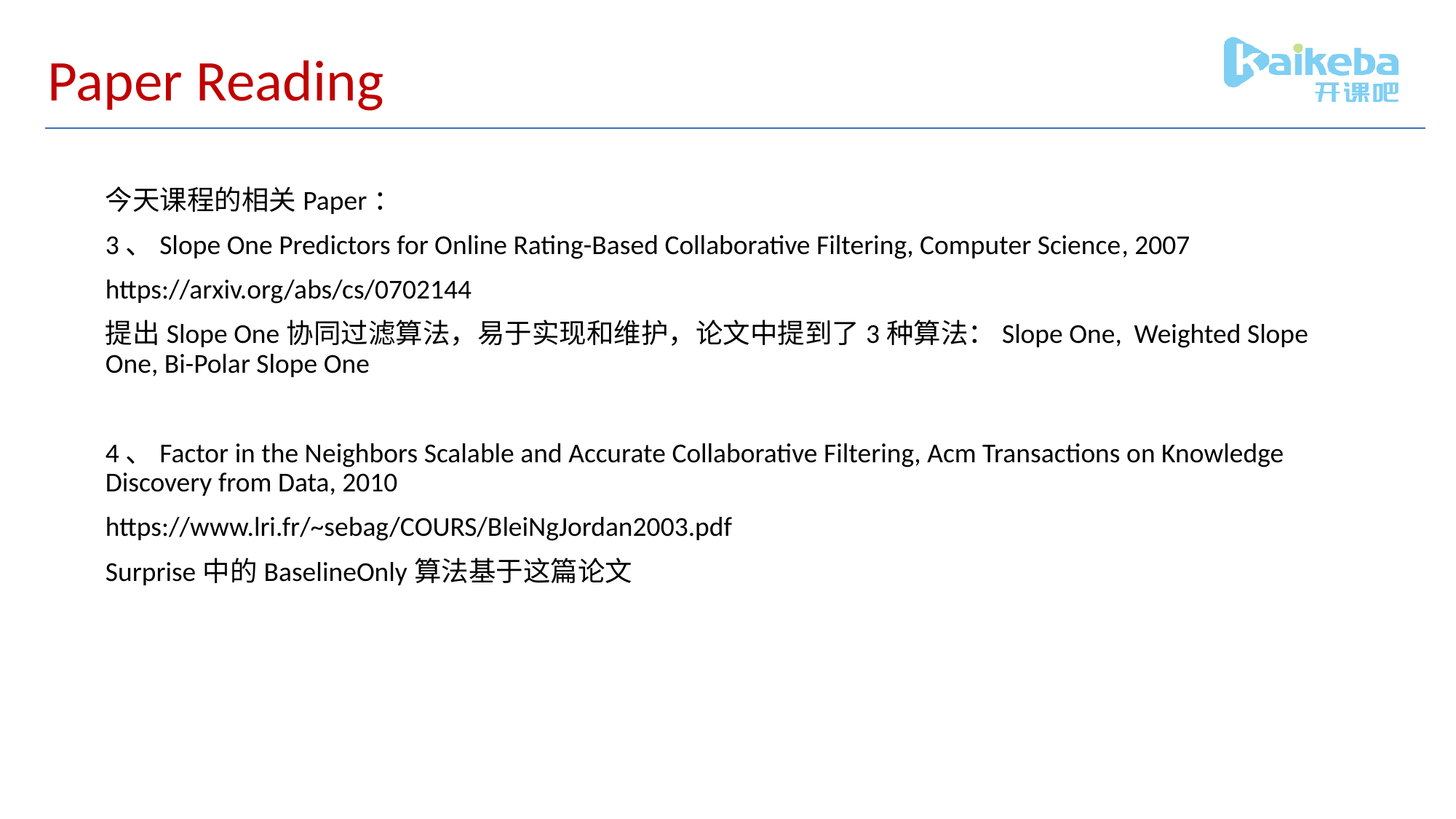

# Paper Reading
今天课程的相关Paper：
3、Slope One Predictors for Online Rating-Based Collaborative Filtering, Computer Science, 2007
https://arxiv.org/abs/cs/0702144
提出Slope One协同过滤算法，易于实现和维护，论文中提到了3种算法：Slope One,  Weighted Slope One, Bi-Polar Slope One

4、Factor in the Neighbors Scalable and Accurate Collaborative Filtering, Acm Transactions on Knowledge Discovery from Data, 2010
https://www.lri.fr/~sebag/COURS/BleiNgJordan2003.pdf
Surprise中的BaselineOnly算法基于这篇论文